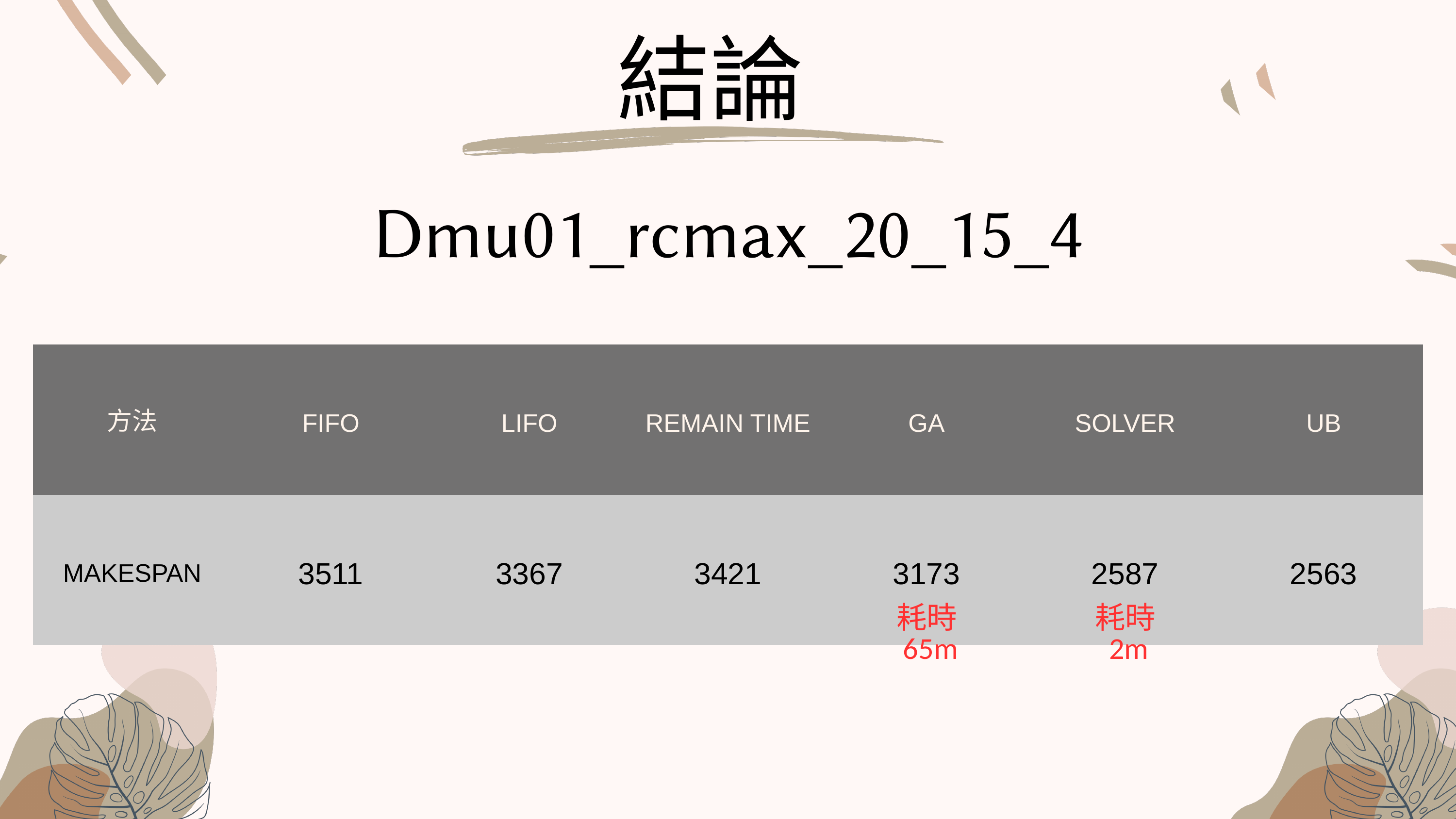

結論

Dmu01_rcmax_20_15_4
| 方法 | FIFO | LIFO | REMAIN TIME | GA | SOLVER | UB |
| --- | --- | --- | --- | --- | --- | --- |
| MAKESPAN | 3511 | 3367 | 3421 | 3173 | 2587 | 2563 |

耗時65m
耗時2m